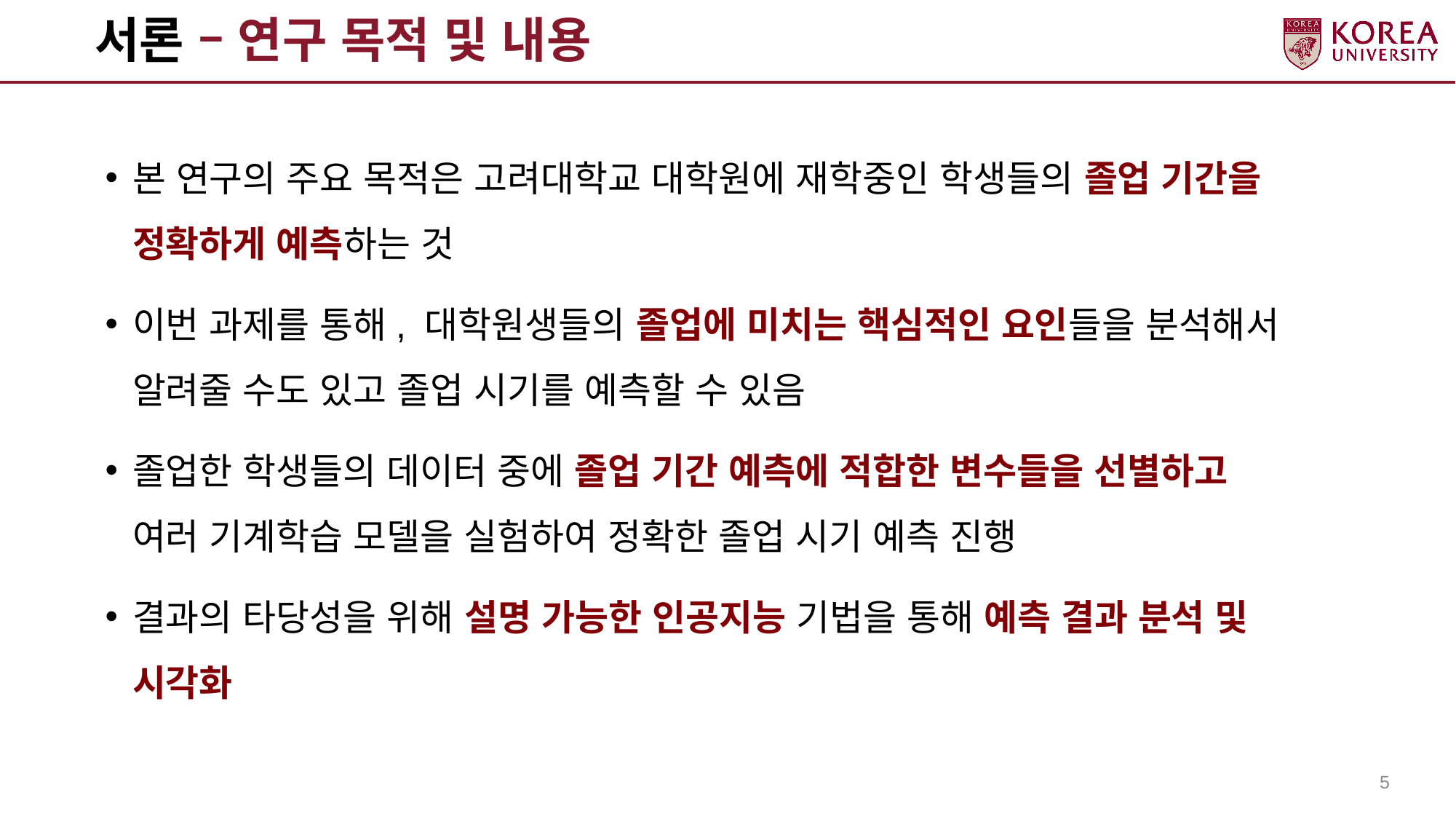

# 서론 – 연구 목적 및 내용
본 연구의 주요 목적은 고려대학교 대학원에 재학중인 학생들의 졸업 기간을
정확하게 예측하는 것
이번 과제를 통해, 대학원생들의 졸업에 미치는 핵심적인 요인들을 분석해서
알려줄 수도 있고 졸업 시기를 예측할 수 있음
졸업한 학생들의 데이터 중에 졸업 기간 예측에 적합한 변수들을 선별하고
여러 기계학습 모델을 실험하여 정확한 졸업 시기 예측 진행
결과의 타당성을 위해 설명 가능한 인공지능 기법을 통해 예측 결과 분석 및 시각화
5